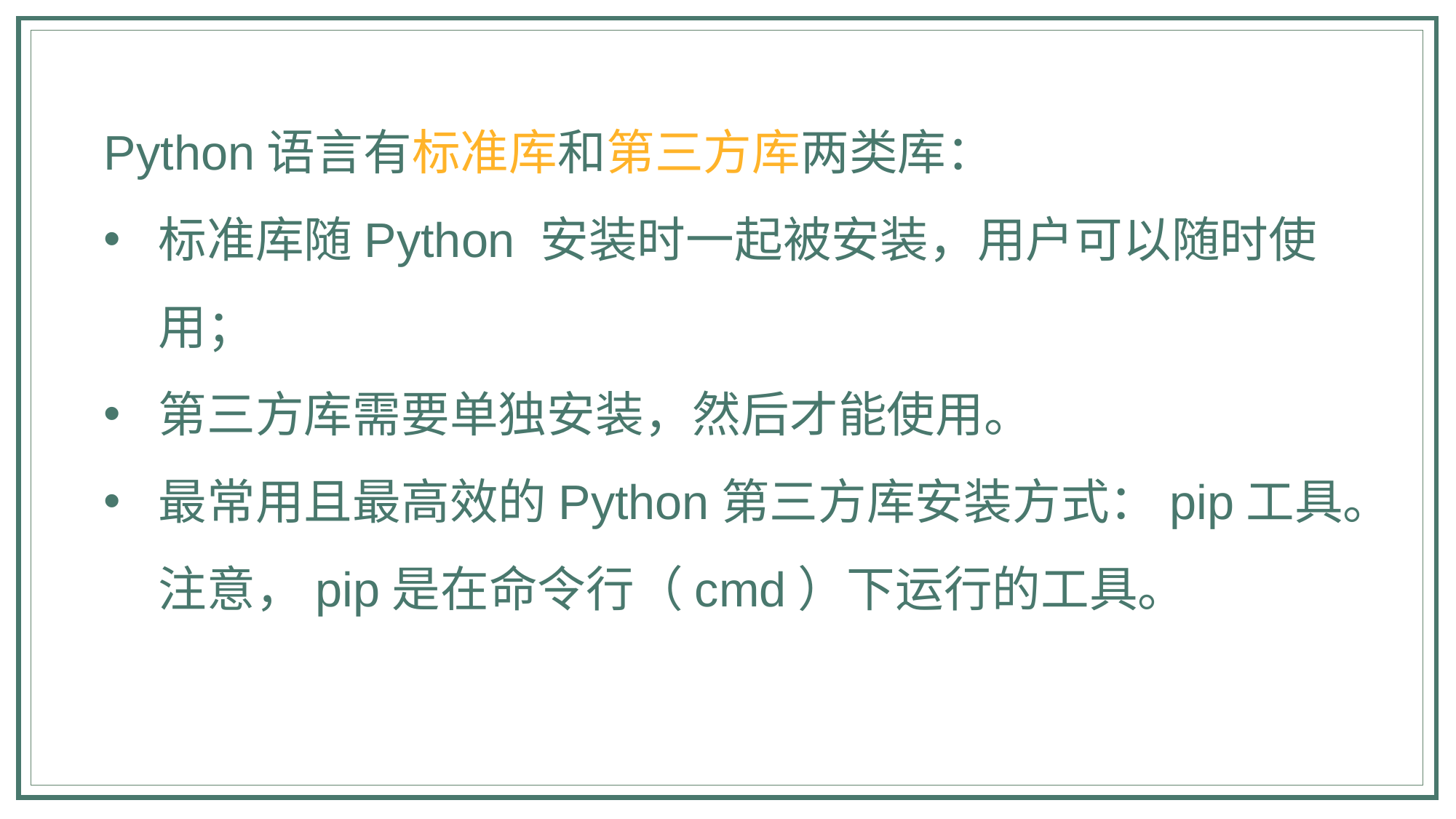

Python语言有标准库和第三方库两类库：
标准库随Python 安装时一起被安装，用户可以随时使用；
第三方库需要单独安装，然后才能使用。
最常用且最高效的Python第三方库安装方式：pip工具。注意，pip是在命令行（cmd）下运行的工具。